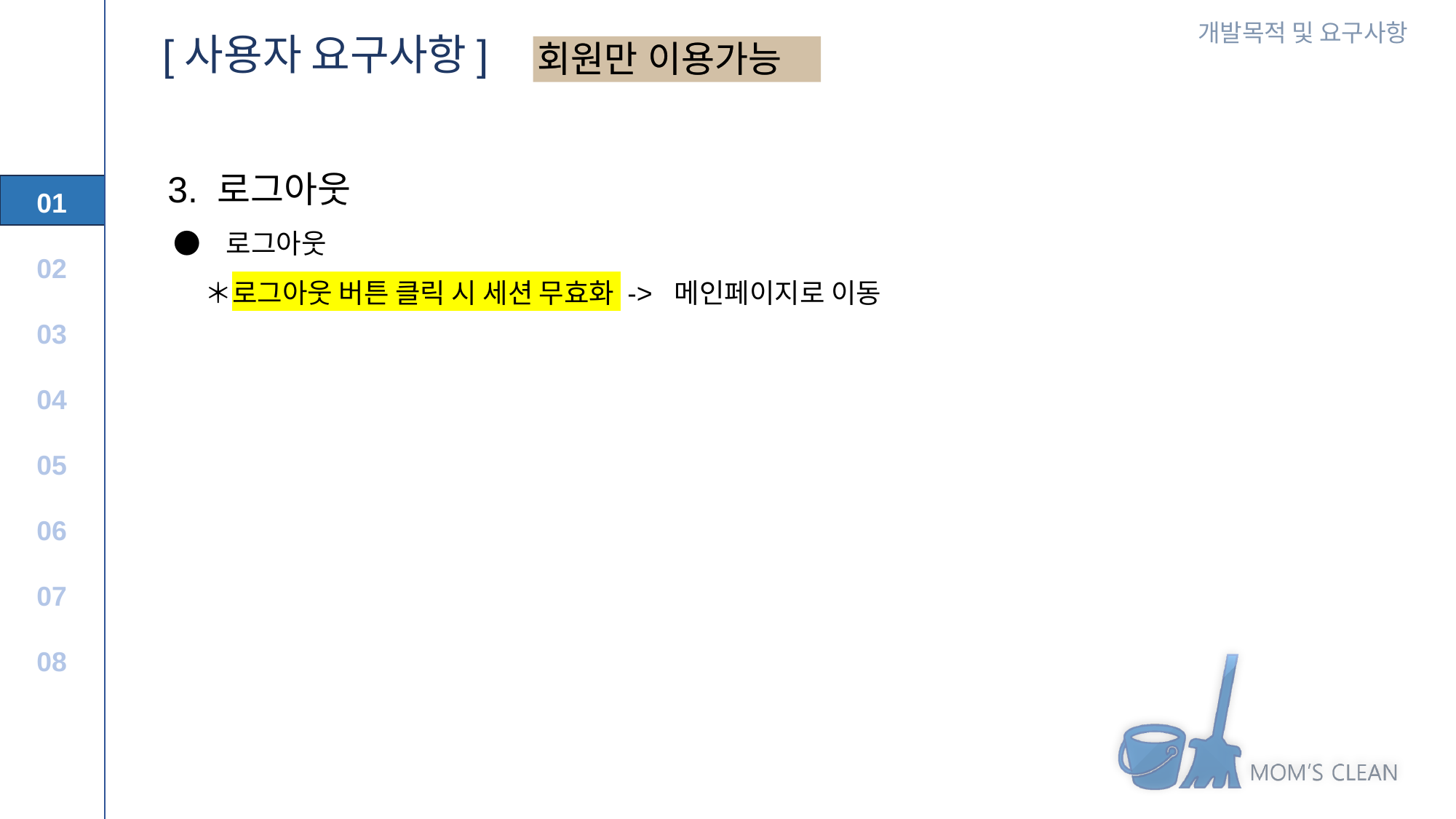

[사용자 요구사항]

회원만 이용가능
회원만 이용가능

3. 로그아웃
 ●   로그아웃
     ＊로그아웃 버튼 클릭 시 세션 무효화 ->  메인페이지로 이동